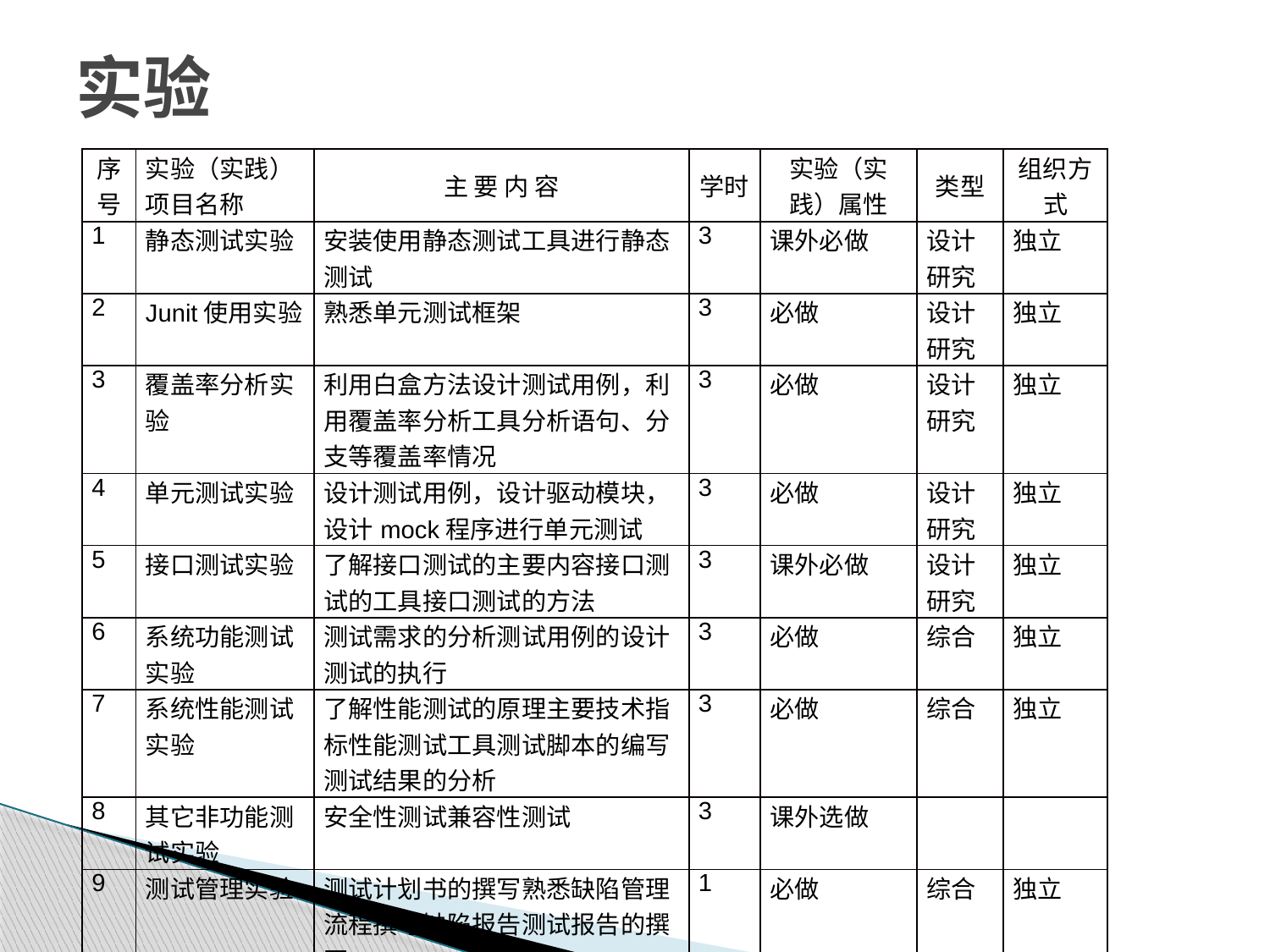

# 实验
| 序号 | 实验（实践）项目名称 | 主 要 内 容 | 学时 | 实验（实践）属性 | 类型 | 组织方式 |
| --- | --- | --- | --- | --- | --- | --- |
| 1 | 静态测试实验 | 安装使用静态测试工具进行静态测试 | 3 | 课外必做 | 设计研究 | 独立 |
| 2 | Junit使用实验 | 熟悉单元测试框架 | 3 | 必做 | 设计研究 | 独立 |
| 3 | 覆盖率分析实验 | 利用白盒方法设计测试用例，利用覆盖率分析工具分析语句、分支等覆盖率情况 | 3 | 必做 | 设计研究 | 独立 |
| 4 | 单元测试实验 | 设计测试用例，设计驱动模块，设计mock程序进行单元测试 | 3 | 必做 | 设计研究 | 独立 |
| 5 | 接口测试实验 | 了解接口测试的主要内容接口测试的工具接口测试的方法 | 3 | 课外必做 | 设计研究 | 独立 |
| 6 | 系统功能测试实验 | 测试需求的分析测试用例的设计测试的执行 | 3 | 必做 | 综合 | 独立 |
| 7 | 系统性能测试实验 | 了解性能测试的原理主要技术指标性能测试工具测试脚本的编写测试结果的分析 | 3 | 必做 | 综合 | 独立 |
| 8 | 其它非功能测试实验 | 安全性测试兼容性测试 | 3 | 课外选做 |  |  |
| 9 | 测试管理实验 | 测试计划书的撰写熟悉缺陷管理流程撰写缺陷报告测试报告的撰写 | 1 | 必做 | 综合 | 独立 |